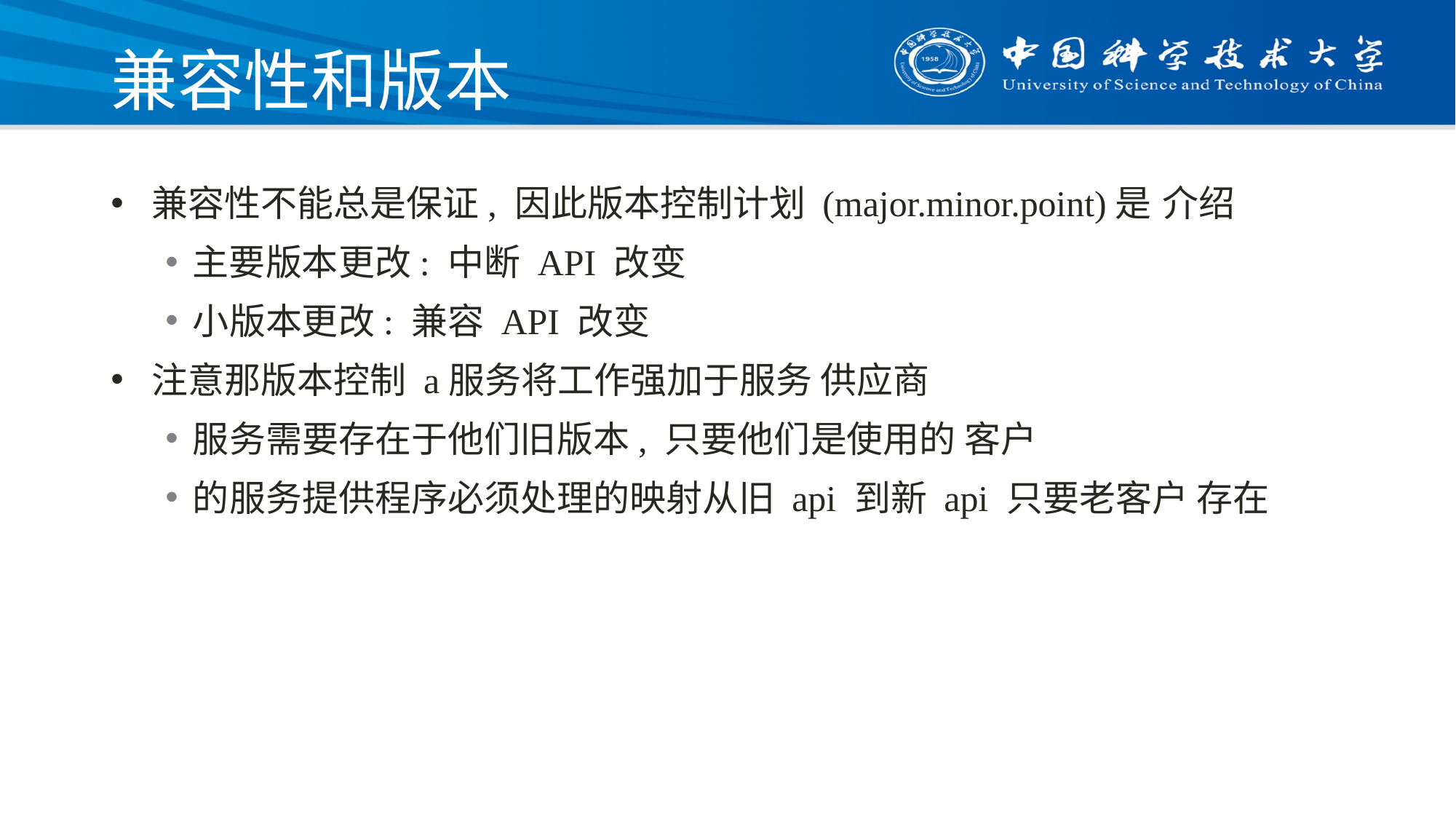

# 兼容性和版本
兼容性不能总是保证, 因此版本控制计划 (major.minor.point)是 介绍
主要版本更改: 中断 API 改变
小版本更改: 兼容 API 改变
注意那版本控制 a服务将工作强加于服务 供应商
服务需要存在于他们旧版本, 只要他们是使用的 客户
的服务提供程序必须处理的映射从旧 api 到新 api 只要老客户 存在